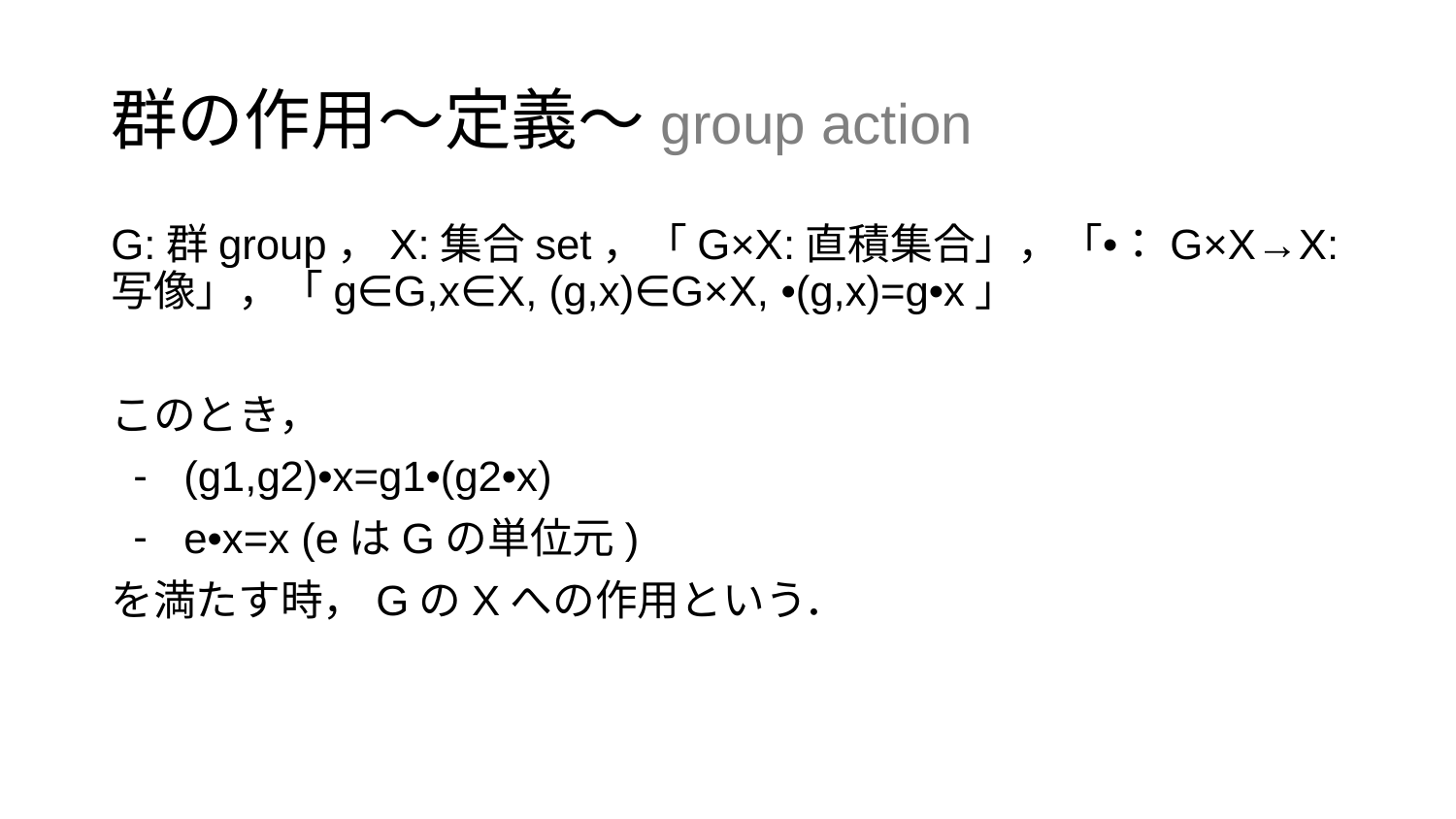

# 群の作用〜定義〜group action
G:群group，X:集合set，「G×X:直積集合」，「•：G×X→X:写像」，「g∈G,x∈X, (g,x)∈G×X, •(g,x)=g•x」

このとき，
(g1,g2)•x=g1•(g2•x)
e•x=x (eはGの単位元)
を満たす時，GのXへの作用という．